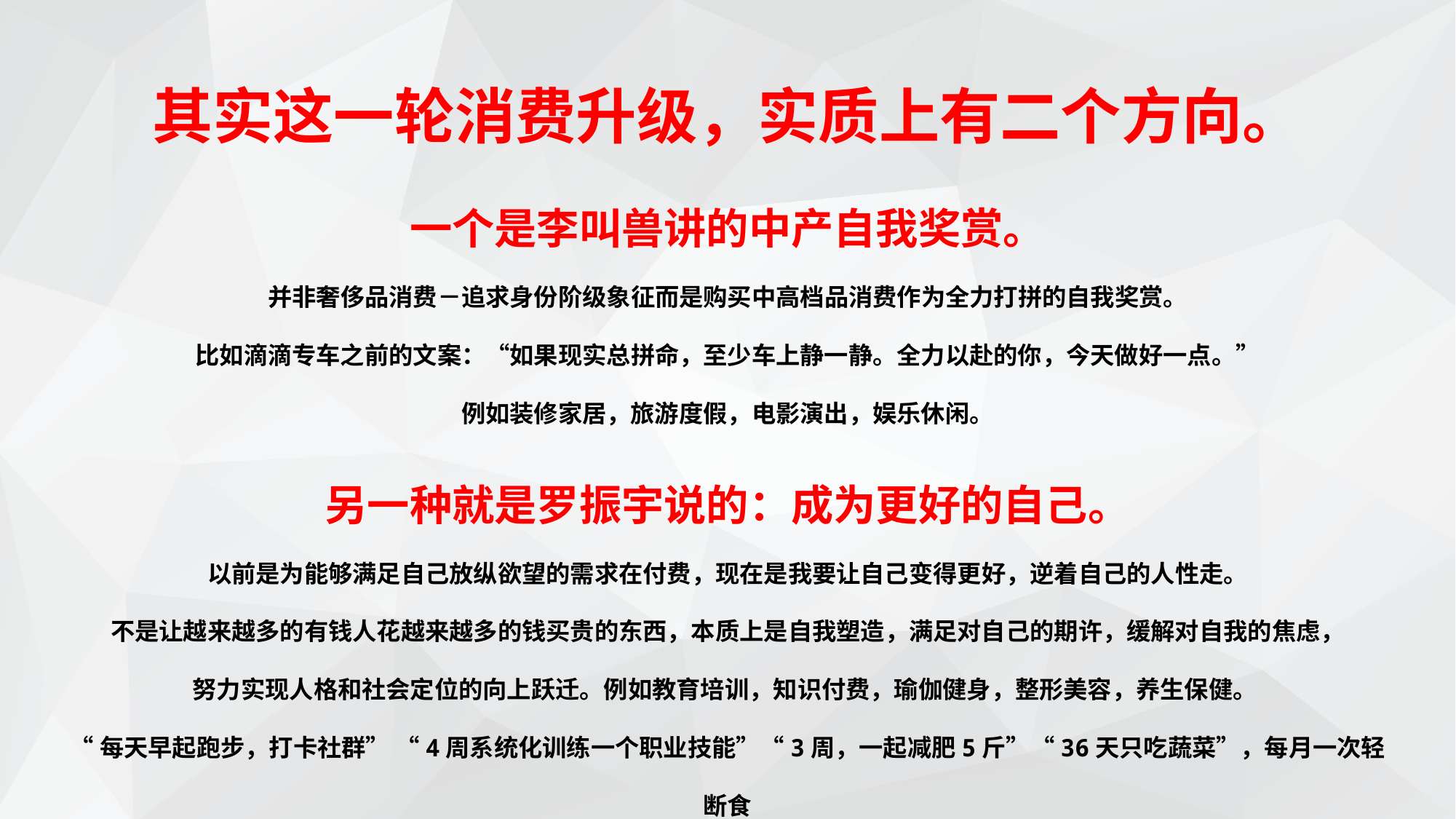

其实这一轮消费升级，实质上有二个方向。
一个是李叫兽讲的中产自我奖赏。
并非奢侈品消费－追求身份阶级象征而是购买中高档品消费作为全力打拼的自我奖赏。
比如滴滴专车之前的文案：“如果现实总拼命，至少车上静一静。全力以赴的你，今天做好一点。”
例如装修家居，旅游度假，电影演出，娱乐休闲。
另一种就是罗振宇说的：成为更好的自己。
以前是为能够满足自己放纵欲望的需求在付费，现在是我要让自己变得更好，逆着自己的人性走。
不是让越来越多的有钱人花越来越多的钱买贵的东西，本质上是自我塑造，满足对自己的期许，缓解对自我的焦虑，
努力实现人格和社会定位的向上跃迁。例如教育培训，知识付费，瑜伽健身，整形美容，养生保健。
“每天早起跑步，打卡社群” “4周系统化训练一个职业技能”“3周，一起减肥5斤”“36天只吃蔬菜”，每月一次轻断食